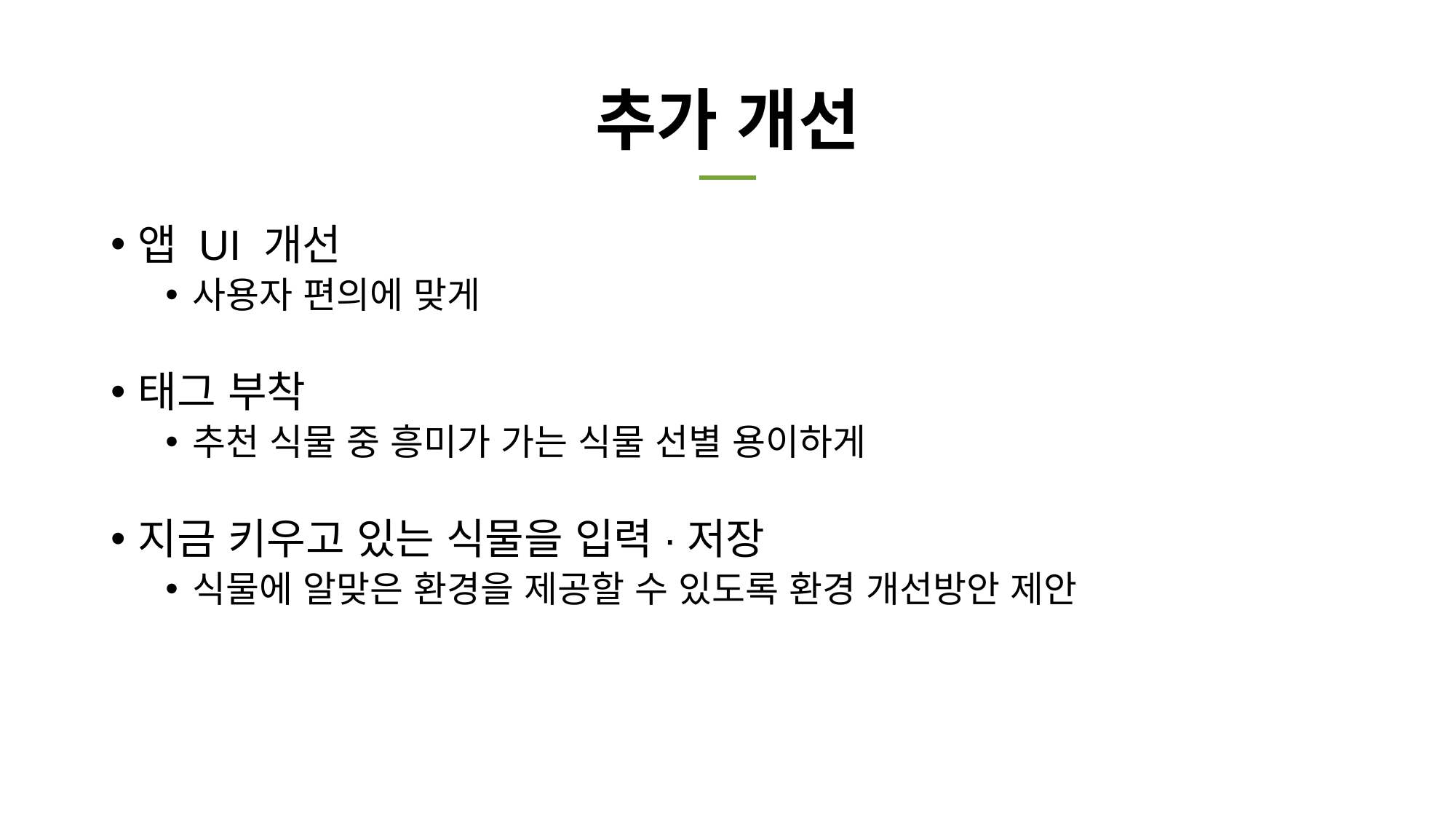

# 추가 개선
앱 UI 개선
사용자 편의에 맞게
태그 부착
추천 식물 중 흥미가 가는 식물 선별 용이하게
지금 키우고 있는 식물을 입력·저장
식물에 알맞은 환경을 제공할 수 있도록 환경 개선방안 제안